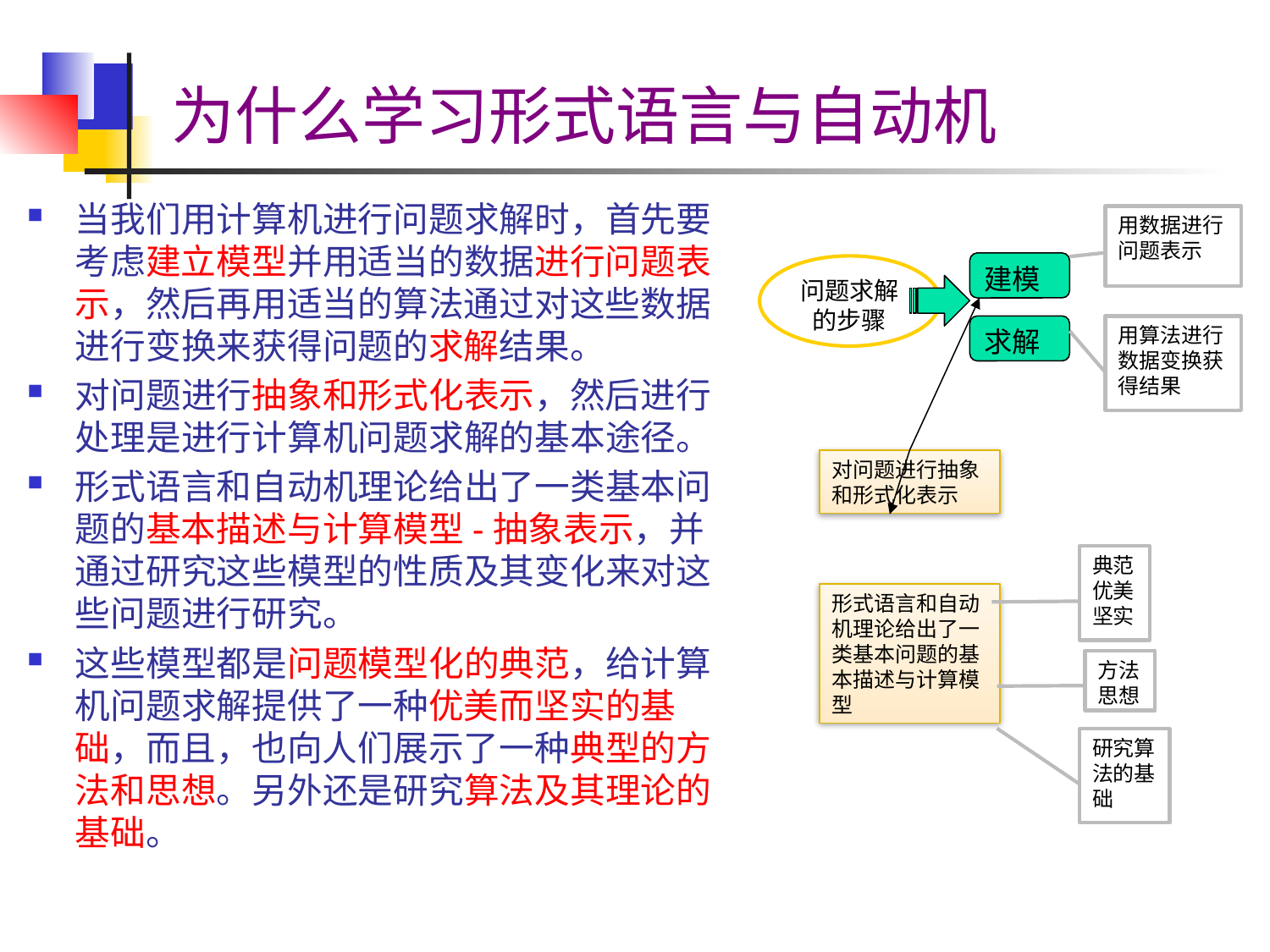

# 为什么学习形式语言与自动机
当我们用计算机进行问题求解时，首先要考虑建立模型并用适当的数据进行问题表示，然后再用适当的算法通过对这些数据进行变换来获得问题的求解结果。
对问题进行抽象和形式化表示，然后进行处理是进行计算机问题求解的基本途径。
形式语言和自动机理论给出了一类基本问题的基本描述与计算模型-抽象表示，并通过研究这些模型的性质及其变化来对这些问题进行研究。
这些模型都是问题模型化的典范，给计算机问题求解提供了一种优美而坚实的基础，而且，也向人们展示了一种典型的方法和思想。另外还是研究算法及其理论的基础。

用数据进行问题表示
建模
问题求解的步骤

求解
用算法进行数据变换获得结果
对问题进行抽象和形式化表示
典范
优美
坚实
形式语言和自动机理论给出了一类基本问题的基本描述与计算模型
研究算法的基础
方法
思想